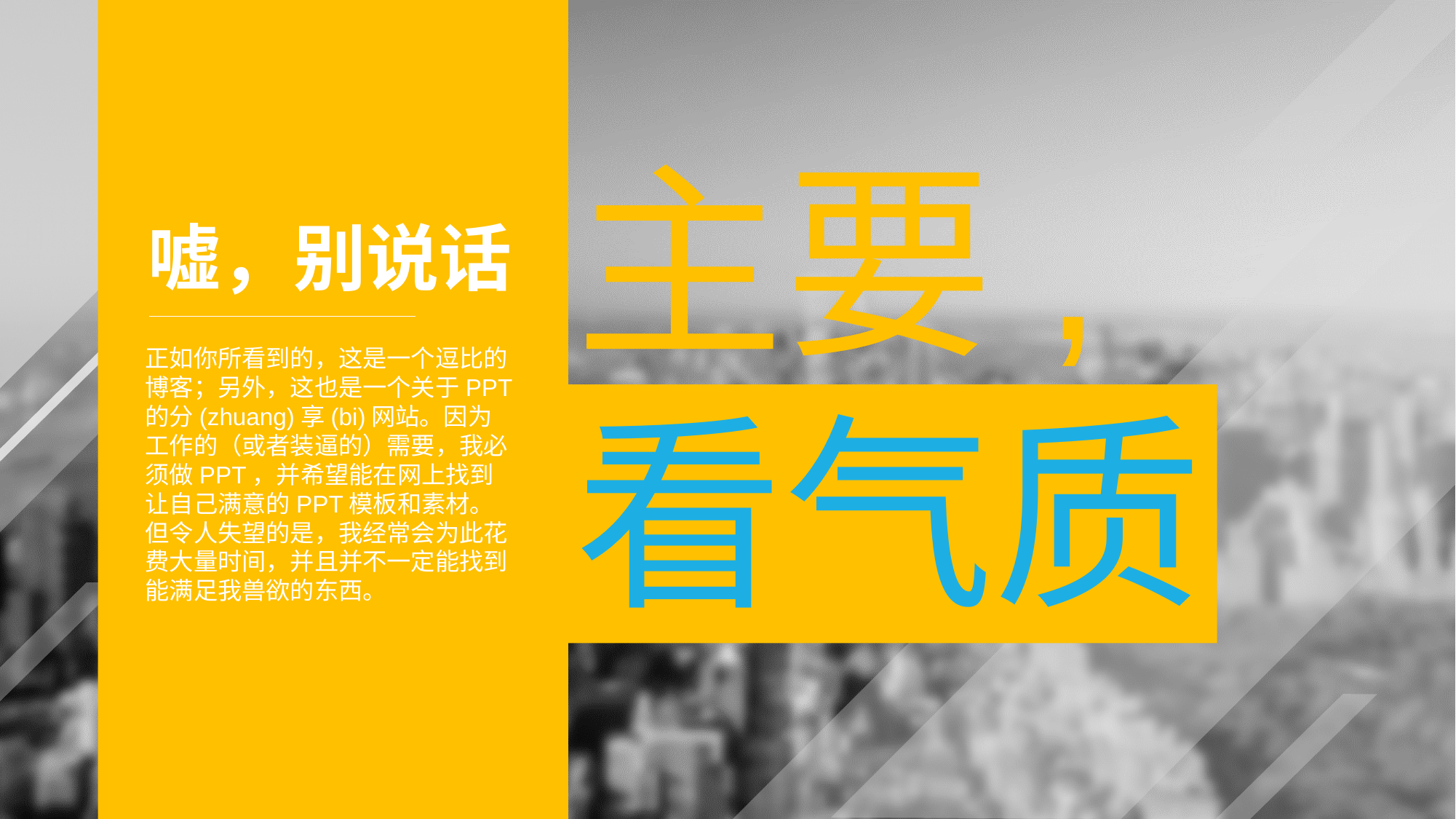

主要,
看气质
嘘，别说话
正如你所看到的，这是一个逗比的博客；另外，这也是一个关于PPT的分(zhuang)享(bi)网站。因为工作的（或者装逼的）需要，我必须做PPT，并希望能在网上找到让自己满意的PPT模板和素材。但令人失望的是，我经常会为此花费大量时间，并且并不一定能找到能满足我兽欲的东西。